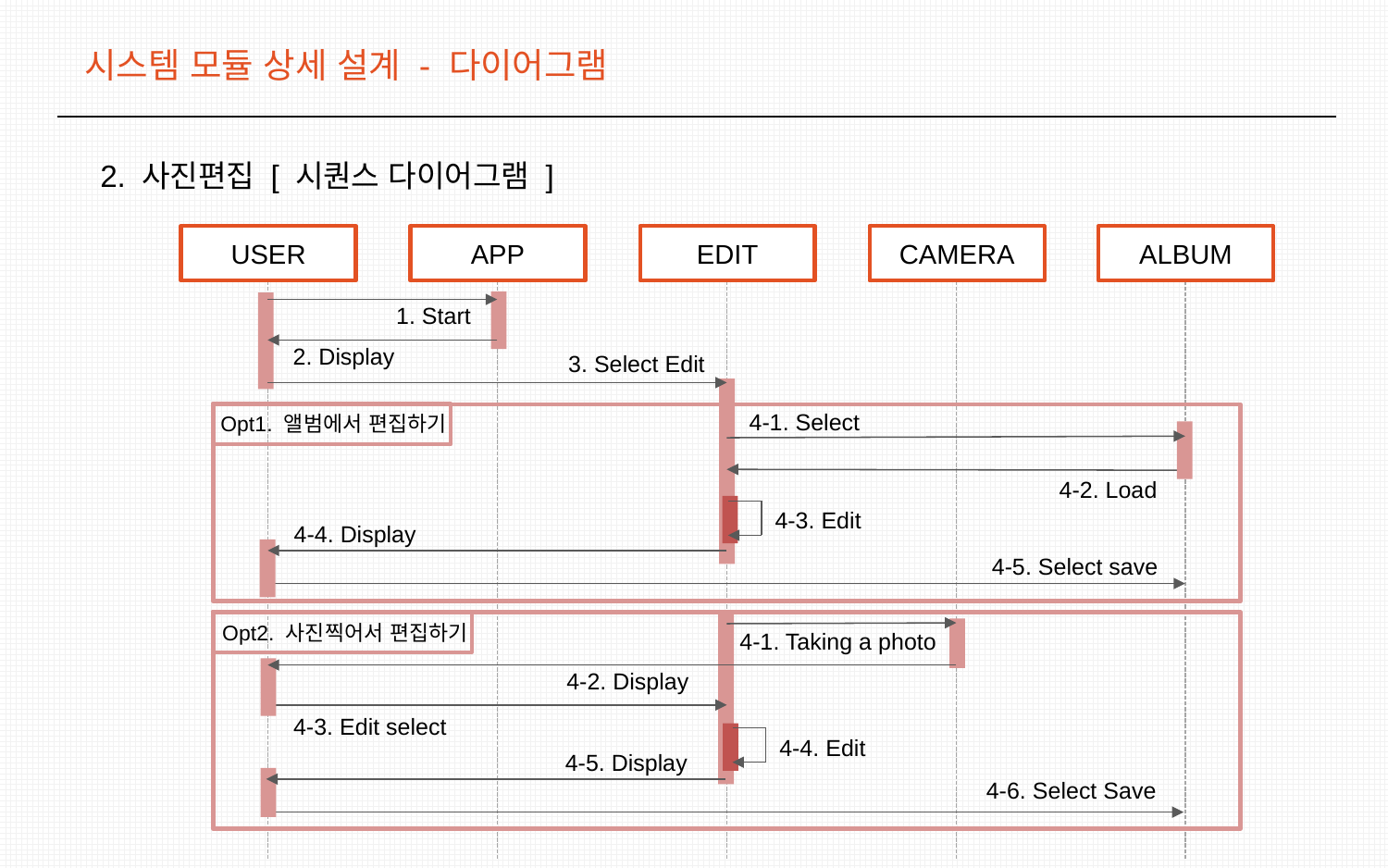

시스템 모듈 상세 설계 - 다이어그램
2. 사진편집 [ 시퀀스 다이어그램 ]
USER
APP
EDIT
CAMERA
ALBUM

1. Start
2. Display
3. Select Edit

4-1. Select

Opt1. 앨범에서 편집하기

4-2. Load

4-3. Edit
4-4. Display

4-5. Select save

Opt2. 사진찍어서 편집하기

4-1. Taking a photo

4-2. Display
4-3. Edit select

4-4. Edit
4-5. Display

4-6. Select Save